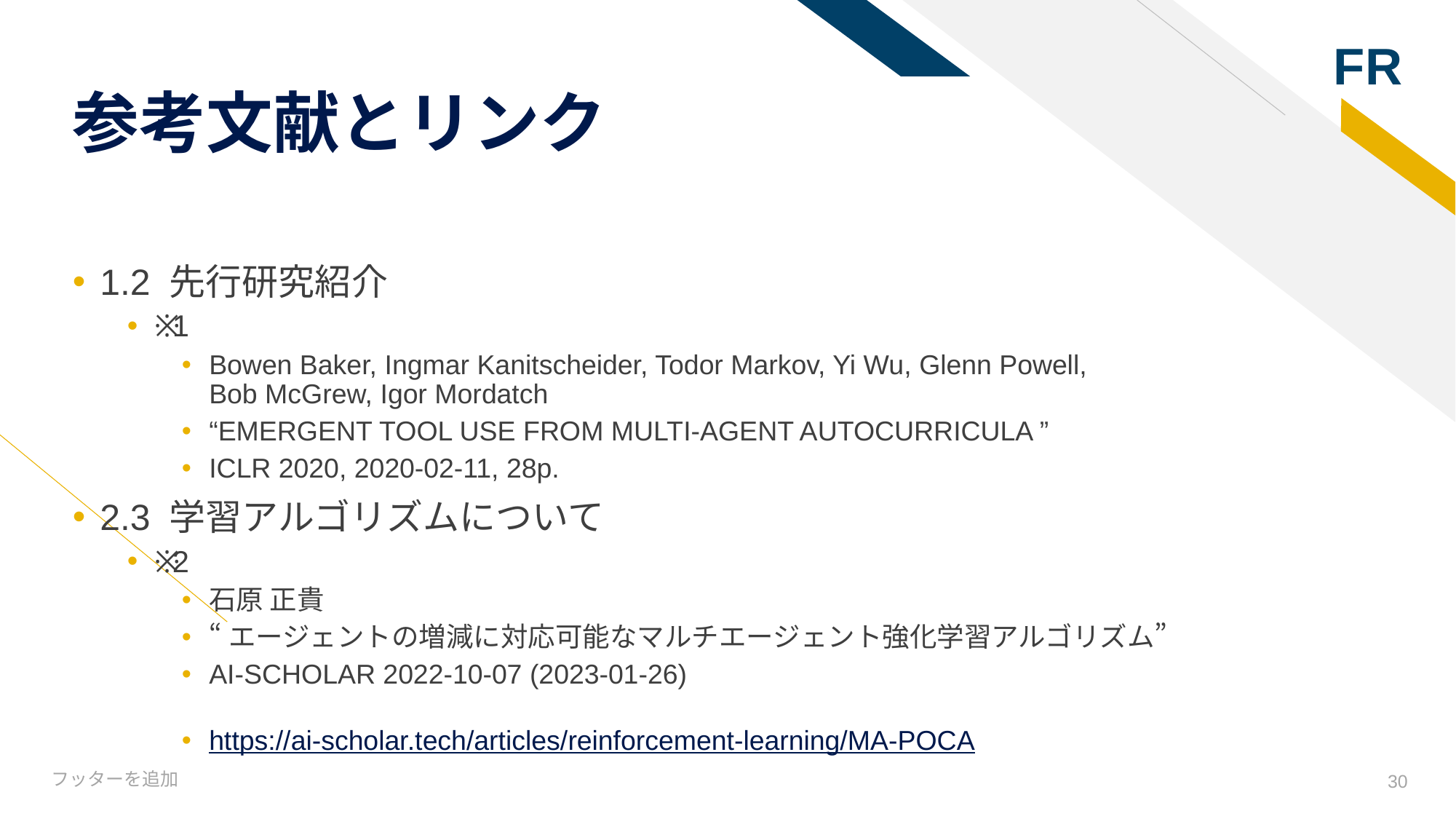

# 参考文献とリンク

1.2 先行研究紹介
※1
Bowen Baker, Ingmar Kanitscheider, Todor Markov, Yi Wu, Glenn Powell,                               Bob McGrew, Igor Mordatch
“EMERGENT TOOL USE FROM MULTI-AGENT AUTOCURRICULA ”
ICLR 2020, 2020-02-11, 28p.
2.3 学習アルゴリズムについて
※2
石原 正貴
“エージェントの増減に対応可能なマルチエージェント強化学習アルゴリズム”
AI-SCHOLAR 2022-10-07 (2023-01-26)
https://ai-scholar.tech/articles/reinforcement-learning/MA-POCA
フッターを追加
30